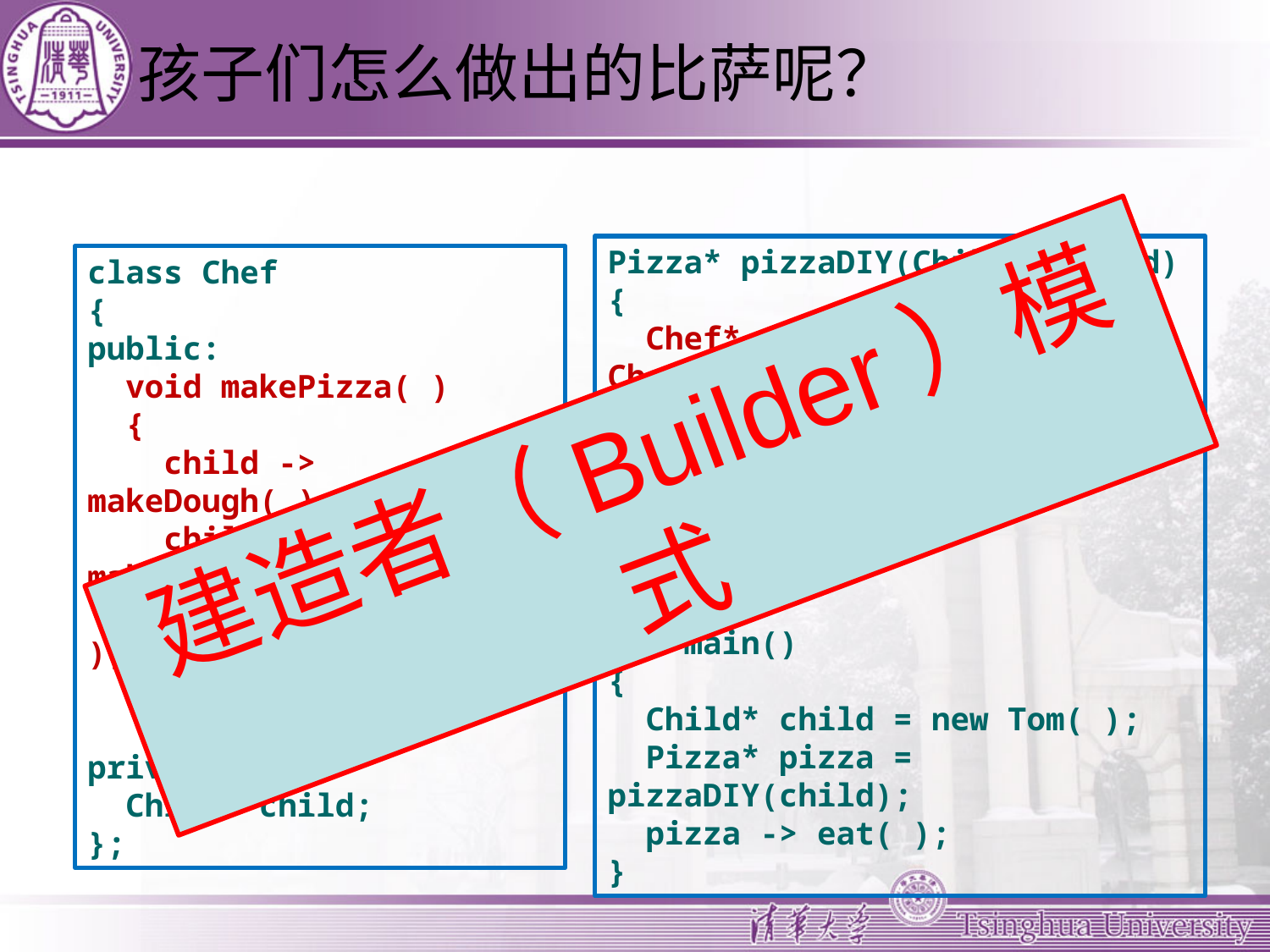

# 孩子们怎么做出的比萨呢？
Pizza* pizzaDIY(Child * child)
{
  Chef* chef = new Chef(child);
  chef -> makePizza( );
  Pizza* pizza = child -> getPizza( );
  return pizza;
}

int main()
{
  Child* child = new Tom( );
  Pizza* pizza = pizzaDIY(child);
  pizza -> eat( );
}
class Chef
{
public:
  void makePizza( )
  {
    child -> makeDough( );
    child -> makeSauce( );
    child -> makeToping( );
  }

private:
  Child* child;
};
建造者（Builder）模式